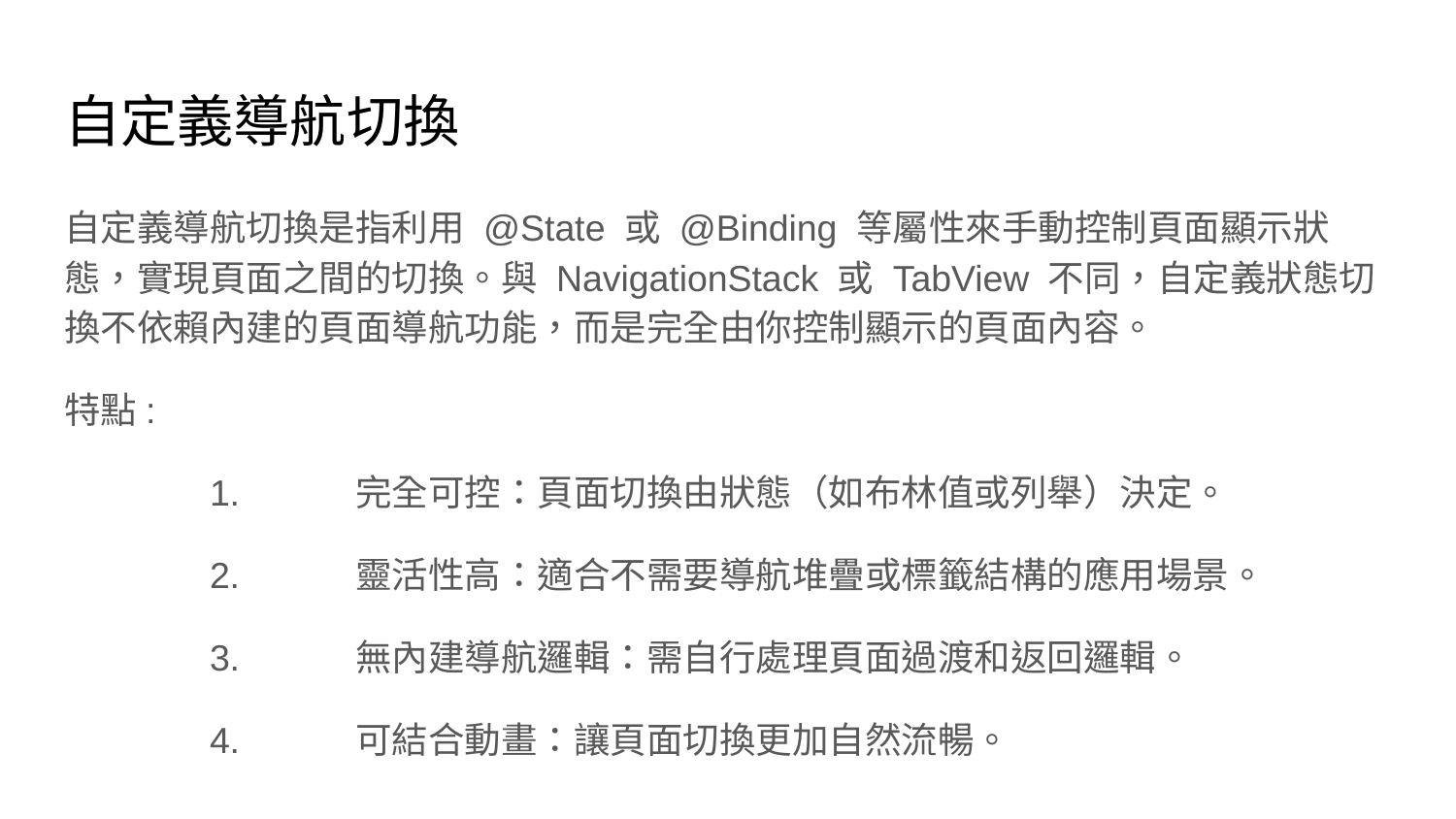

# 自定義導航切換
自定義導航切換是指利用 @State 或 @Binding 等屬性來手動控制頁面顯示狀態，實現頁面之間的切換。與 NavigationStack 或 TabView 不同，自定義狀態切換不依賴內建的頁面導航功能，而是完全由你控制顯示的頁面內容。
特點:
	1.	完全可控：頁面切換由狀態（如布林值或列舉）決定。
	2.	靈活性高：適合不需要導航堆疊或標籤結構的應用場景。
	3.	無內建導航邏輯：需自行處理頁面過渡和返回邏輯。
	4.	可結合動畫：讓頁面切換更加自然流暢。